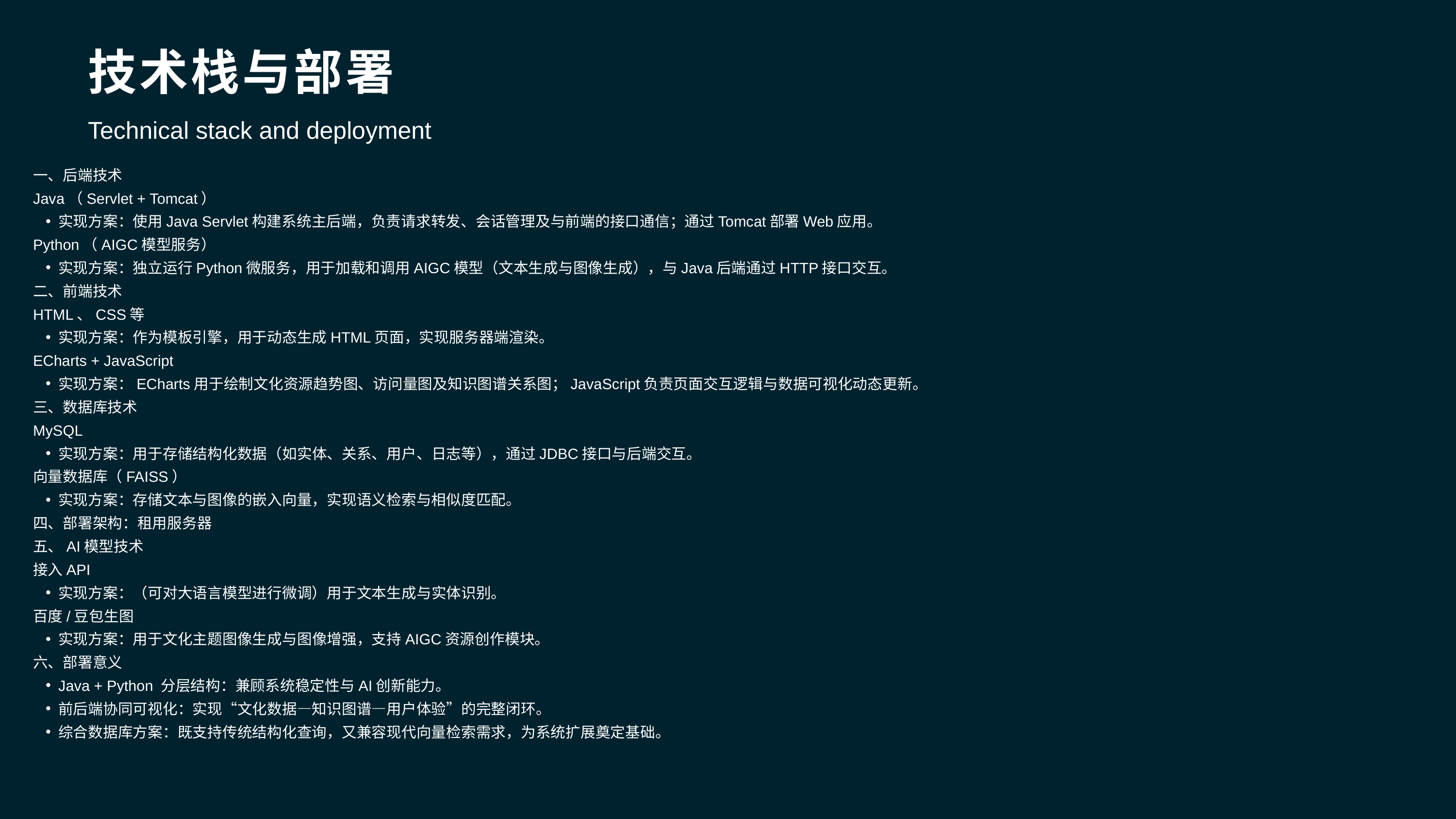

技术栈与部署
Technical stack and deployment
一、后端技术
Java（Servlet + Tomcat）
实现方案：使用Java Servlet构建系统主后端，负责请求转发、会话管理及与前端的接口通信；通过Tomcat部署Web应用。
Python（AIGC模型服务）
实现方案：独立运行Python微服务，用于加载和调用AIGC模型（文本生成与图像生成），与Java后端通过HTTP接口交互。
二、前端技术
HTML、CSS等
实现方案：作为模板引擎，用于动态生成HTML页面，实现服务器端渲染。
ECharts + JavaScript
实现方案：ECharts用于绘制文化资源趋势图、访问量图及知识图谱关系图；JavaScript负责页面交互逻辑与数据可视化动态更新。
三、数据库技术
MySQL
实现方案：用于存储结构化数据（如实体、关系、用户、日志等），通过JDBC接口与后端交互。
向量数据库（FAISS）
实现方案：存储文本与图像的嵌入向量，实现语义检索与相似度匹配。
四、部署架构：租用服务器
五、AI模型技术
接入API
实现方案：（可对大语言模型进行微调）用于文本生成与实体识别。
百度/豆包生图
实现方案：用于文化主题图像生成与图像增强，支持AIGC资源创作模块。
六、部署意义
Java + Python 分层结构：兼顾系统稳定性与AI创新能力。
前后端协同可视化：实现“文化数据—知识图谱—用户体验”的完整闭环。
综合数据库方案：既支持传统结构化查询，又兼容现代向量检索需求，为系统扩展奠定基础。